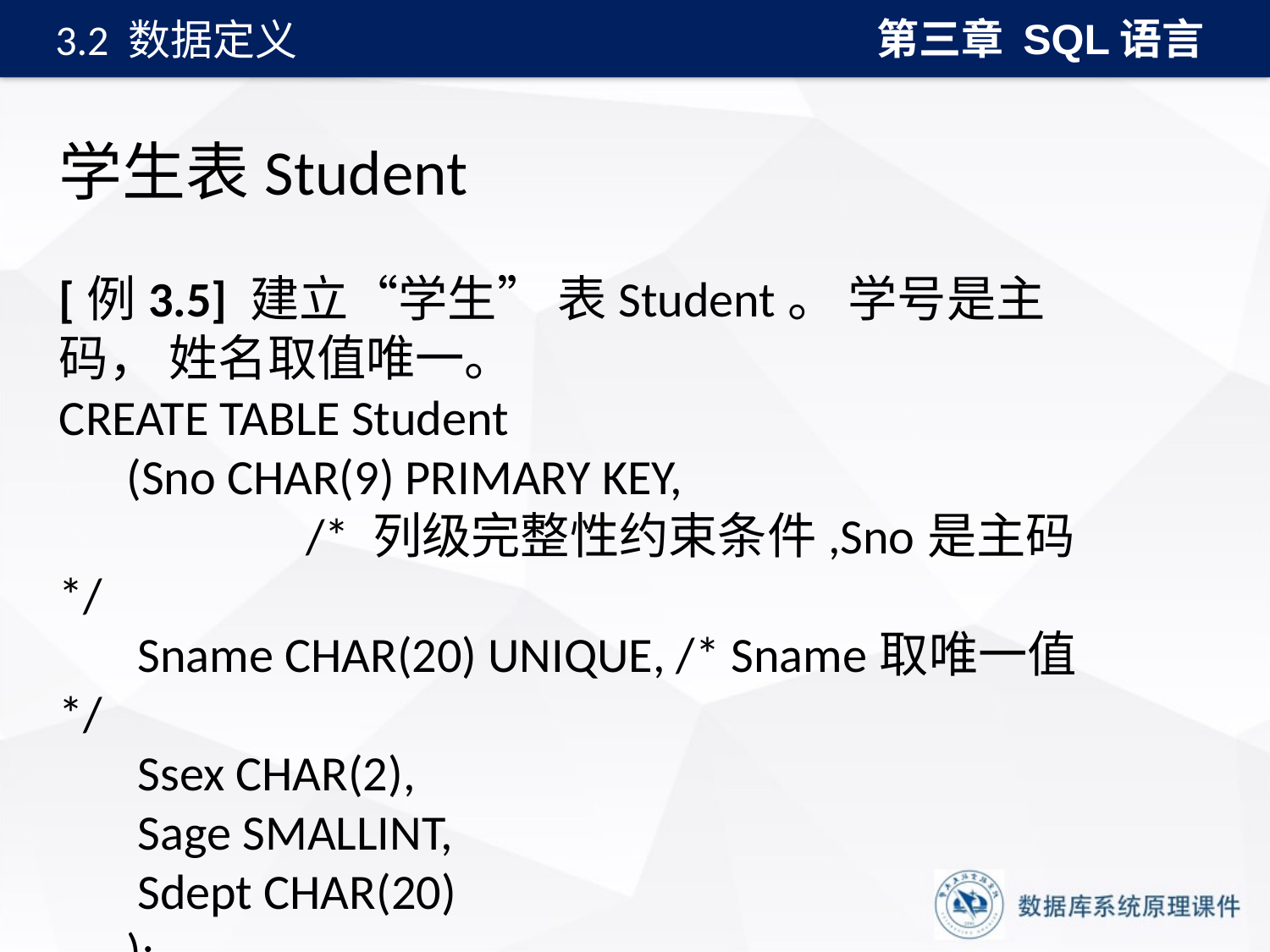

第三章 SQL语言
3.2 数据定义
# 学生表Student
[例3.5] 建立“学生” 表Student。 学号是主码， 姓名取值唯一。
CREATE TABLE Student
      (Sno CHAR(9) PRIMARY KEY,
                      /* 列级完整性约束条件,Sno是主码*/
       Sname CHAR(20) UNIQUE, /* Sname取唯一值*/
       Ssex CHAR(2),
       Sage SMALLINT,
       Sdept CHAR(20)
      );